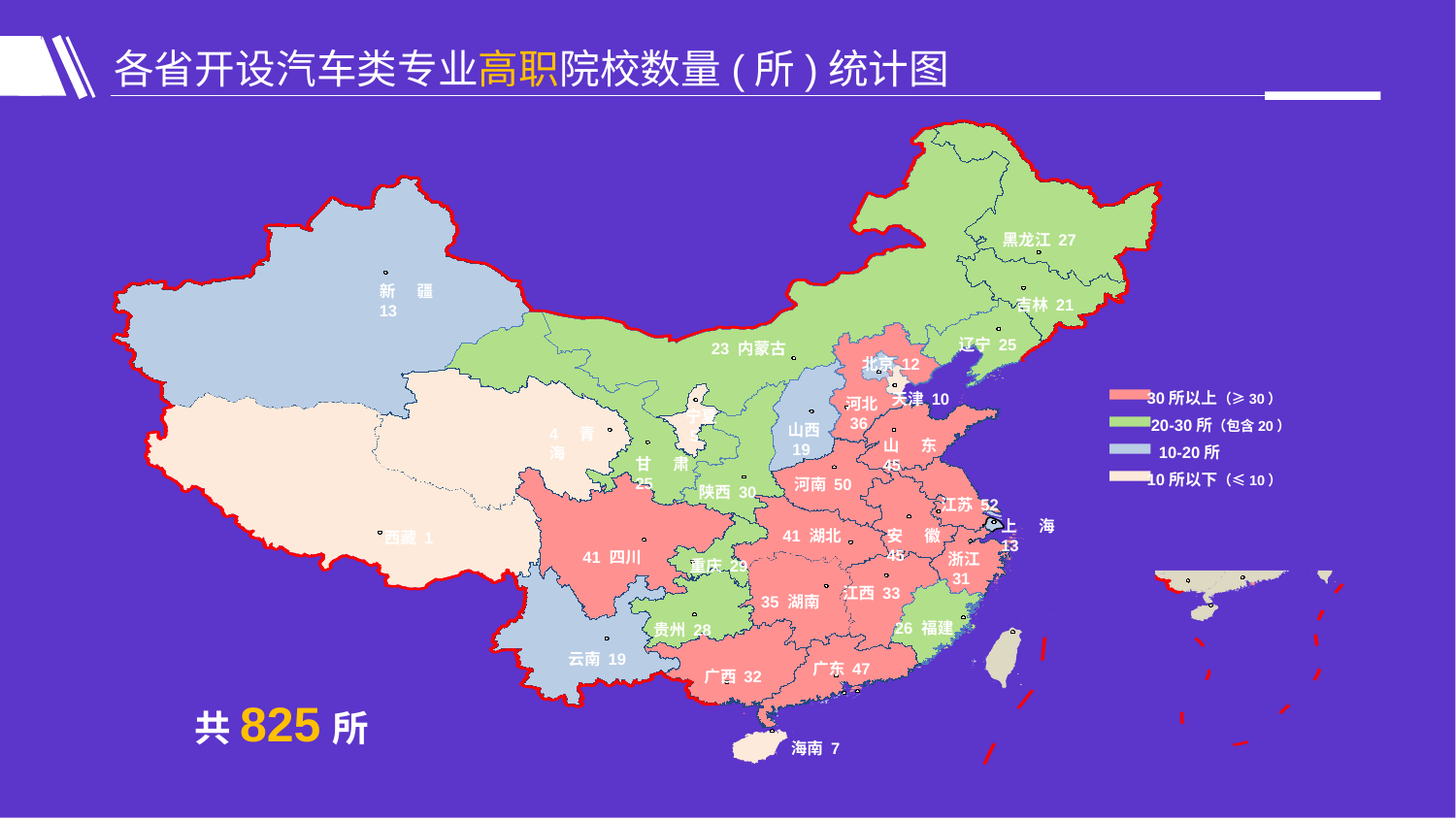

各省开设汽车类专业高职院校数量(所)统计图

黑龙江 27

新疆 13

吉林 21

辽宁 25

23 内蒙古
北京 12

30所以上（≥30）

20-30所（包含20）

10-20所

10所以下（≤10）

天津 10

河北
 36

宁夏
 5

山西
 19
4 青海

山东 45

甘肃 25

河南 50
陕西 30

江苏 52

上海 13

41 湖北
安徽 45
西藏 1

41 四川

浙江
 31
重庆 29

江西 33

35 湖南

26 福建
贵州 28

云南 19
广东 47
广西 32

共825所

海南 7